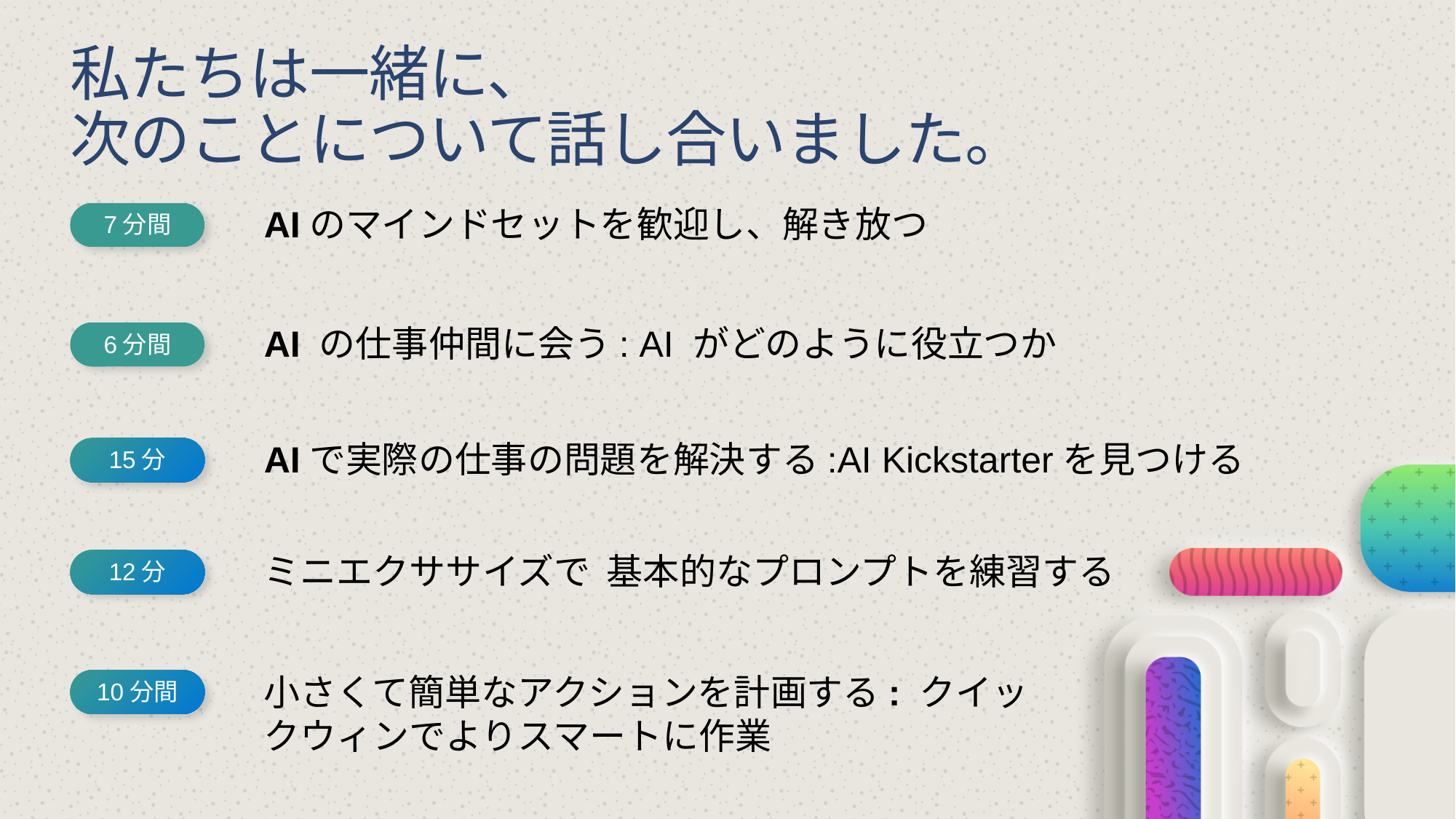

# 私たちは一緒に、 次のことについて話し合いました。
7分間
AIのマインドセットを歓迎し、解き放つ
AI の仕事仲間に会う: AI がどのように役立つか
6分間
AIで実際の仕事の問題を解決する:AI Kickstarterを見つける
15分
ミニエクササイズで  基本的なプロンプトを練習する
12分
小さくて簡単なアクションを計画する: クイックウィンでよりスマートに作業
10分間